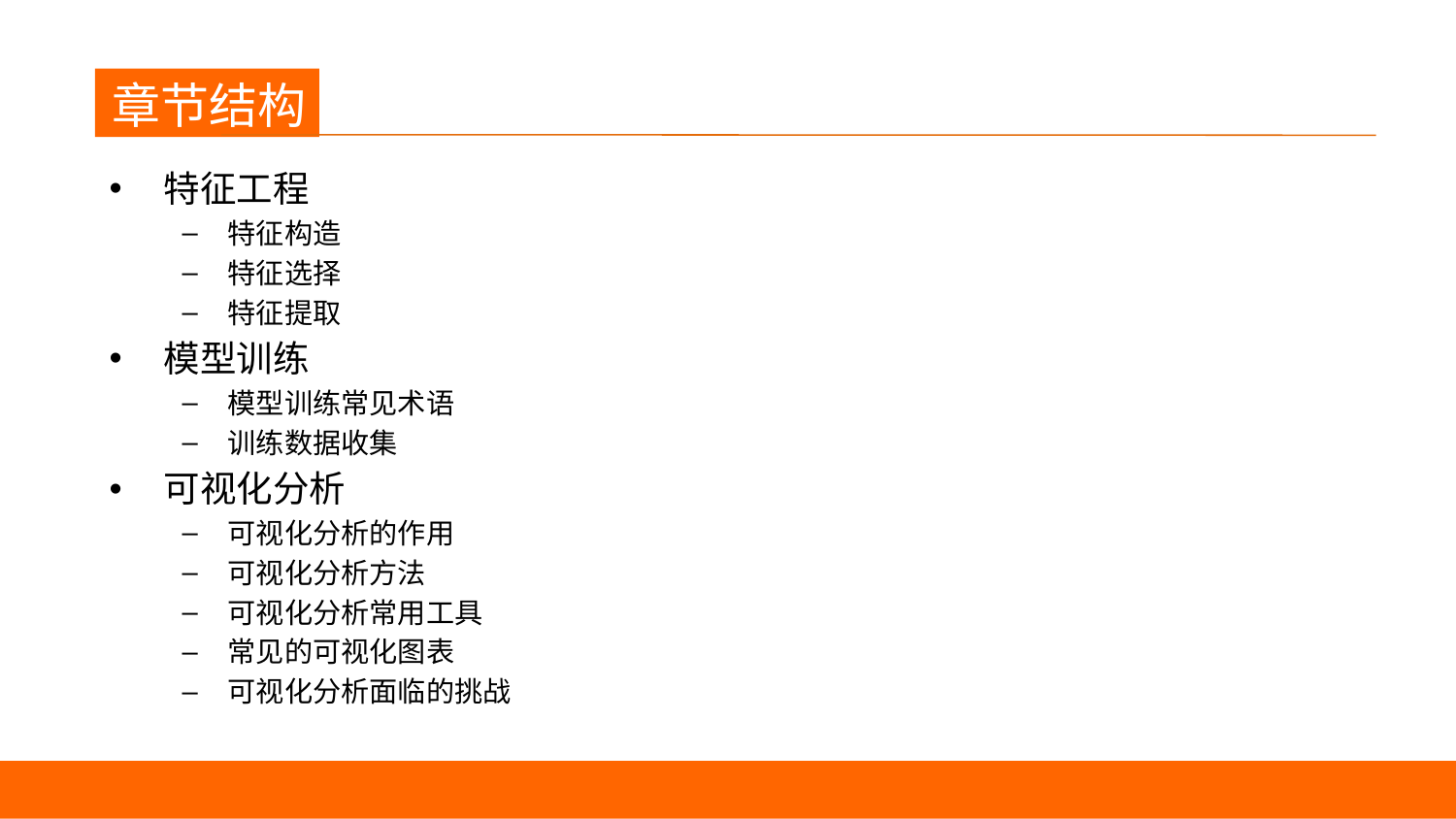

章节结构
特征工程
特征构造
特征选择
特征提取
模型训练
模型训练常见术语
训练数据收集
可视化分析
可视化分析的作用
可视化分析方法
可视化分析常用工具
常见的可视化图表
可视化分析面临的挑战